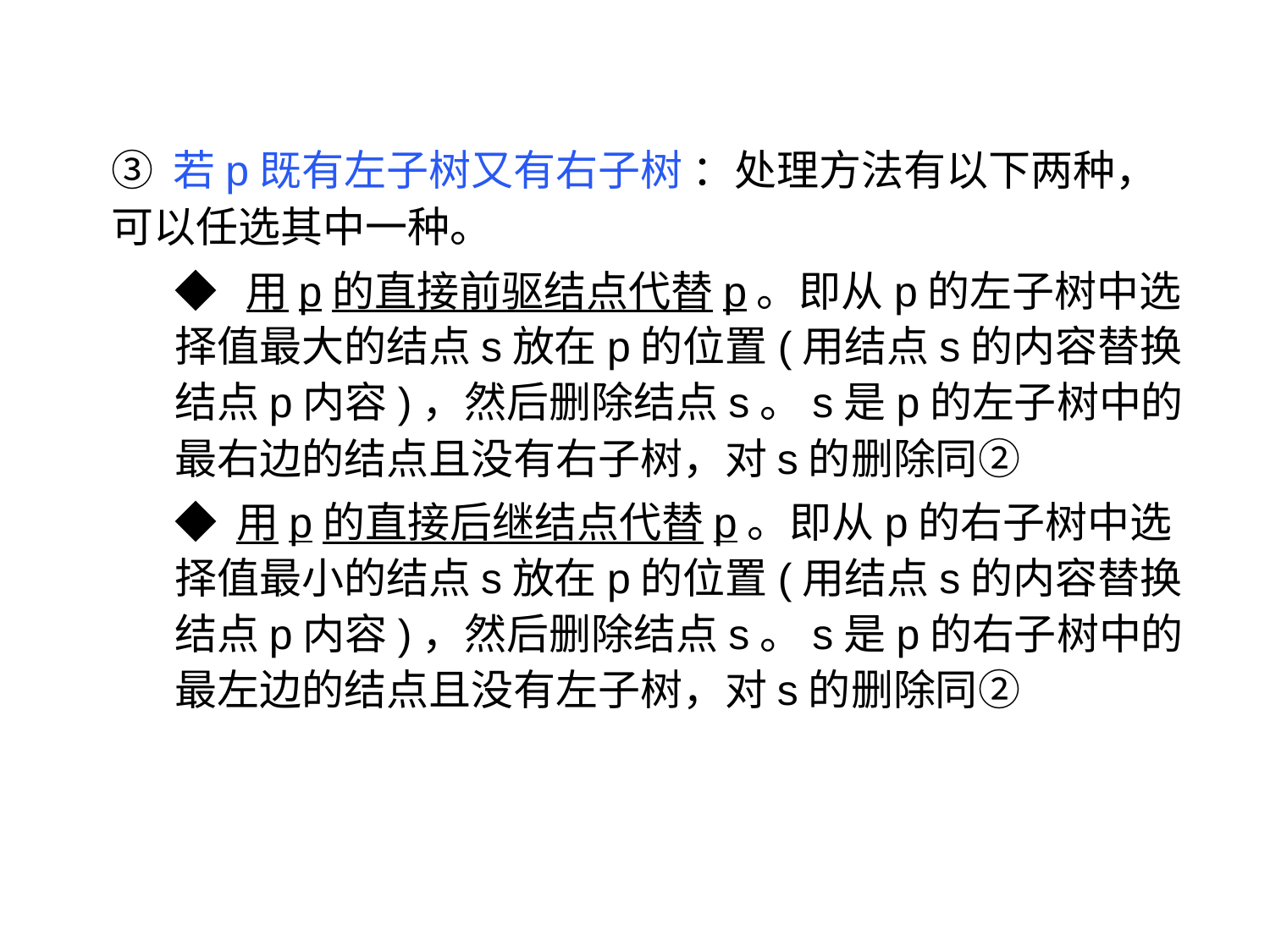

③ 若p既有左子树又有右子树 ：处理方法有以下两种，可以任选其中一种。
◆  用p的直接前驱结点代替p。即从p的左子树中选择值最大的结点s放在p的位置(用结点s的内容替换结点p内容)，然后删除结点s。s是p的左子树中的最右边的结点且没有右子树，对s的删除同②
◆ 用p的直接后继结点代替p。即从p的右子树中选择值最小的结点s放在p的位置(用结点s的内容替换结点p内容)，然后删除结点s。s是p的右子树中的最左边的结点且没有左子树，对s的删除同②